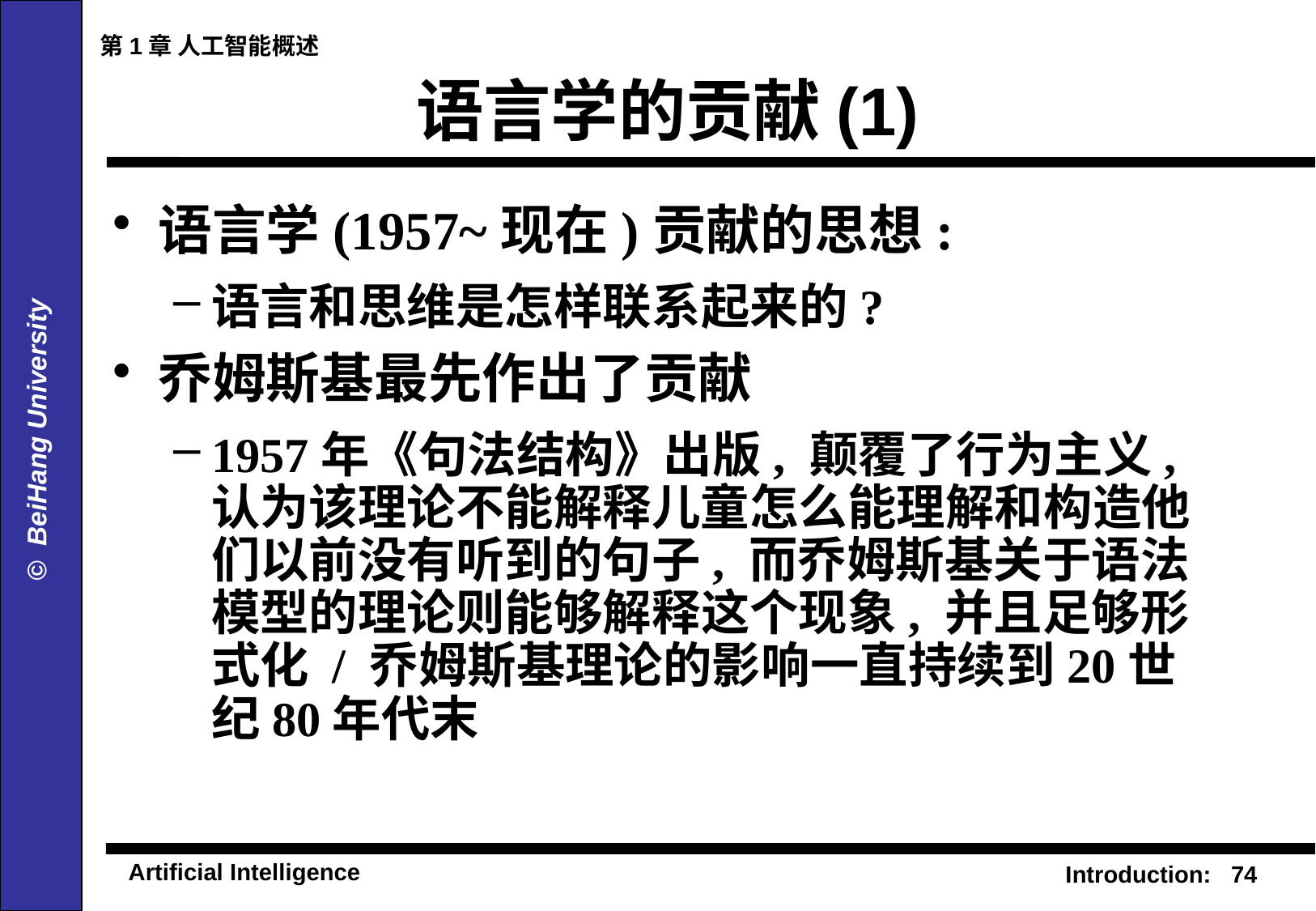

第1章 人工智能概述
# 语言学的贡献(1)
语言学(1957~现在)贡献的思想:
语言和思维是怎样联系起来的?
乔姆斯基最先作出了贡献
1957年《句法结构》出版, 颠覆了行为主义, 认为该理论不能解释儿童怎么能理解和构造他们以前没有听到的句子, 而乔姆斯基关于语法模型的理论则能够解释这个现象, 并且足够形式化 / 乔姆斯基理论的影响一直持续到20世纪80年代末